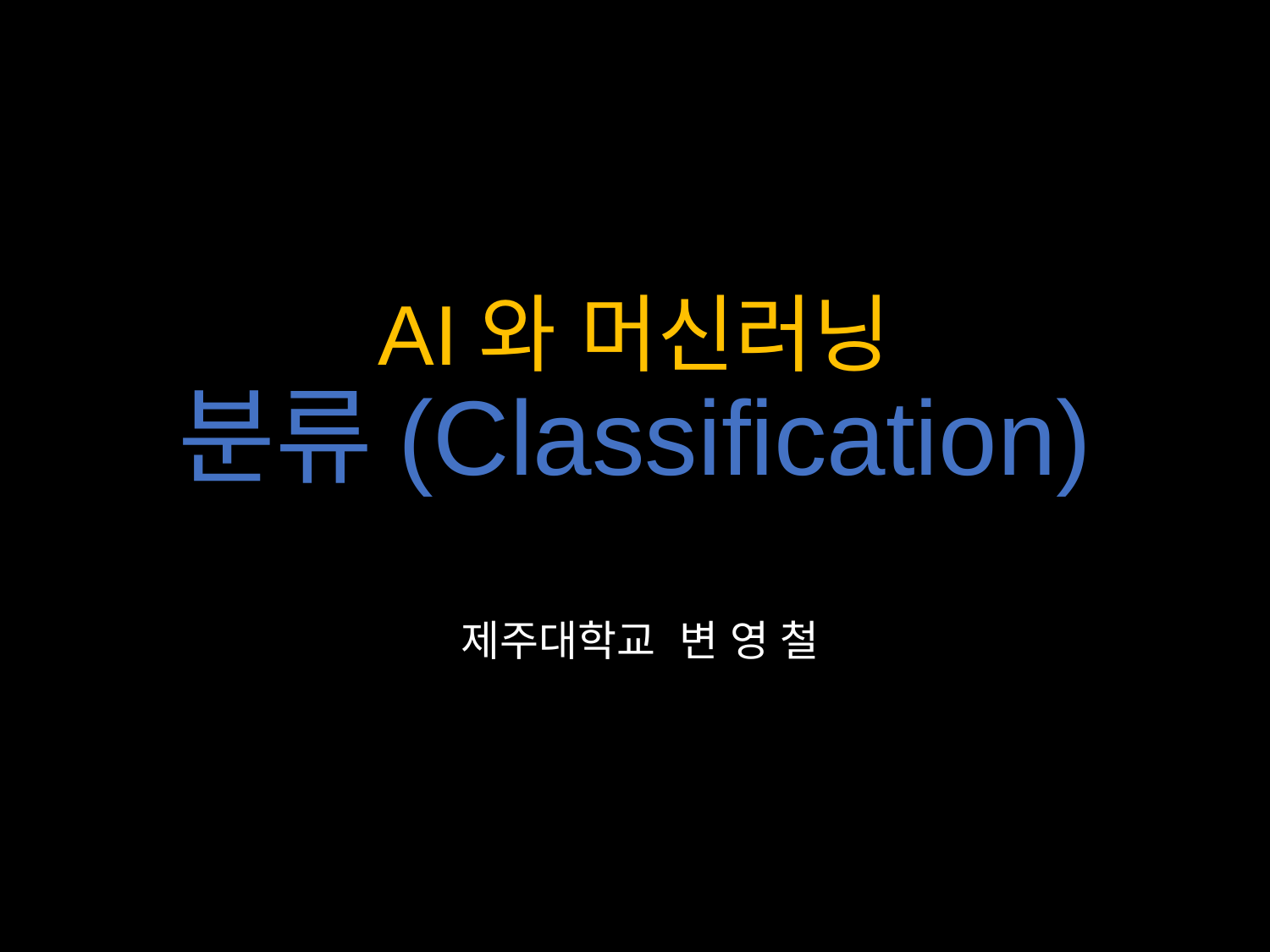

# AI와 머신러닝 분류(Classification)
제주대학교  변 영 철